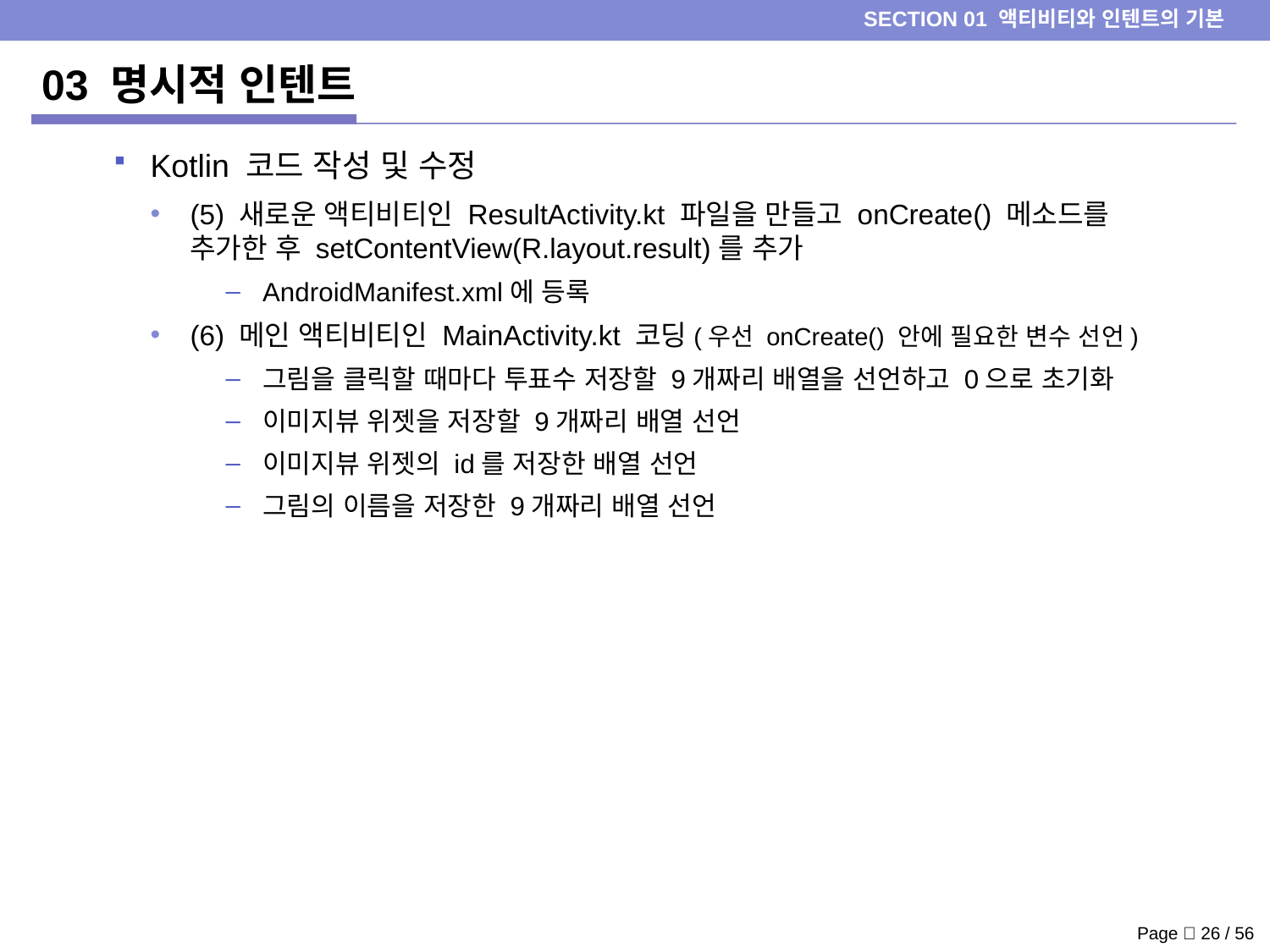

SECTION 01 액티비티와 인텐트의 기본
# 03 명시적 인텐트
Kotlin 코드 작성 및 수정
(5) 새로운 액티비티인 ResultActivity.kt 파일을 만들고 onCreate() 메소드를 추가한 후 setContentView(R.layout.result)를 추가
AndroidManifest.xml에 등록
(6) 메인 액티비티인 MainActivity.kt 코딩(우선 onCreate() 안에 필요한 변수 선언)
그림을 클릭할 때마다 투표수 저장할 9개짜리 배열을 선언하고 0으로 초기화
이미지뷰 위젯을 저장할 9개짜리 배열 선언
이미지뷰 위젯의 id를 저장한 배열 선언
그림의 이름을 저장한 9개짜리 배열 선언